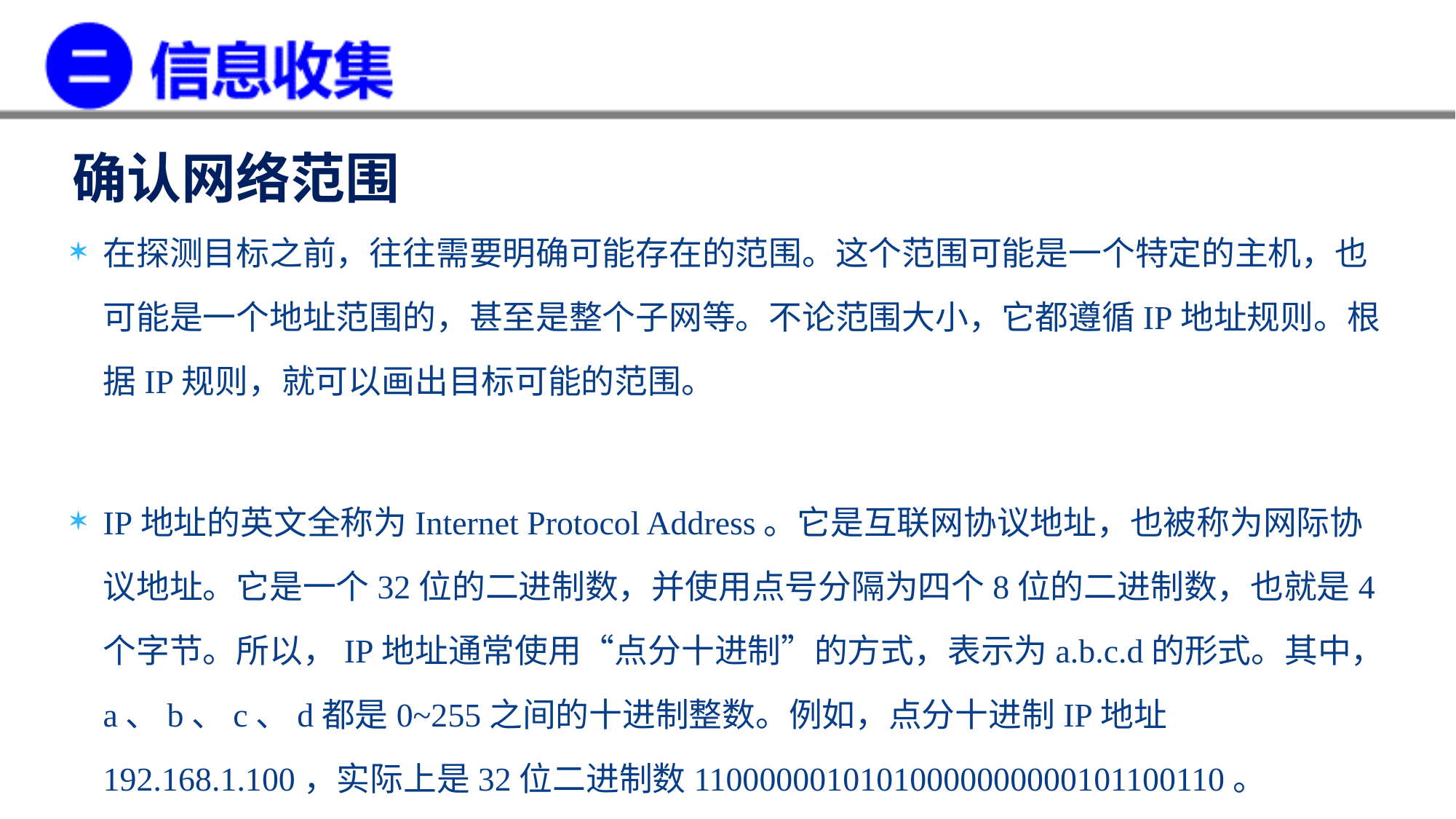

确认网络范围
在探测目标之前，往往需要明确可能存在的范围。这个范围可能是一个特定的主机，也可能是一个地址范围的，甚至是整个子网等。不论范围大小，它都遵循IP地址规则。根据IP规则，就可以画出目标可能的范围。

IP地址的英文全称为Internet Protocol Address。它是互联网协议地址，也被称为网际协议地址。它是一个32位的二进制数，并使用点号分隔为四个8位的二进制数，也就是4个字节。所以，IP地址通常使用“点分十进制”的方式，表示为a.b.c.d的形式。其中，a、b、c、d都是0~255之间的十进制整数。例如，点分十进制IP地址192.168.1.100，实际上是32位二进制数11000000101010000000000101100110。